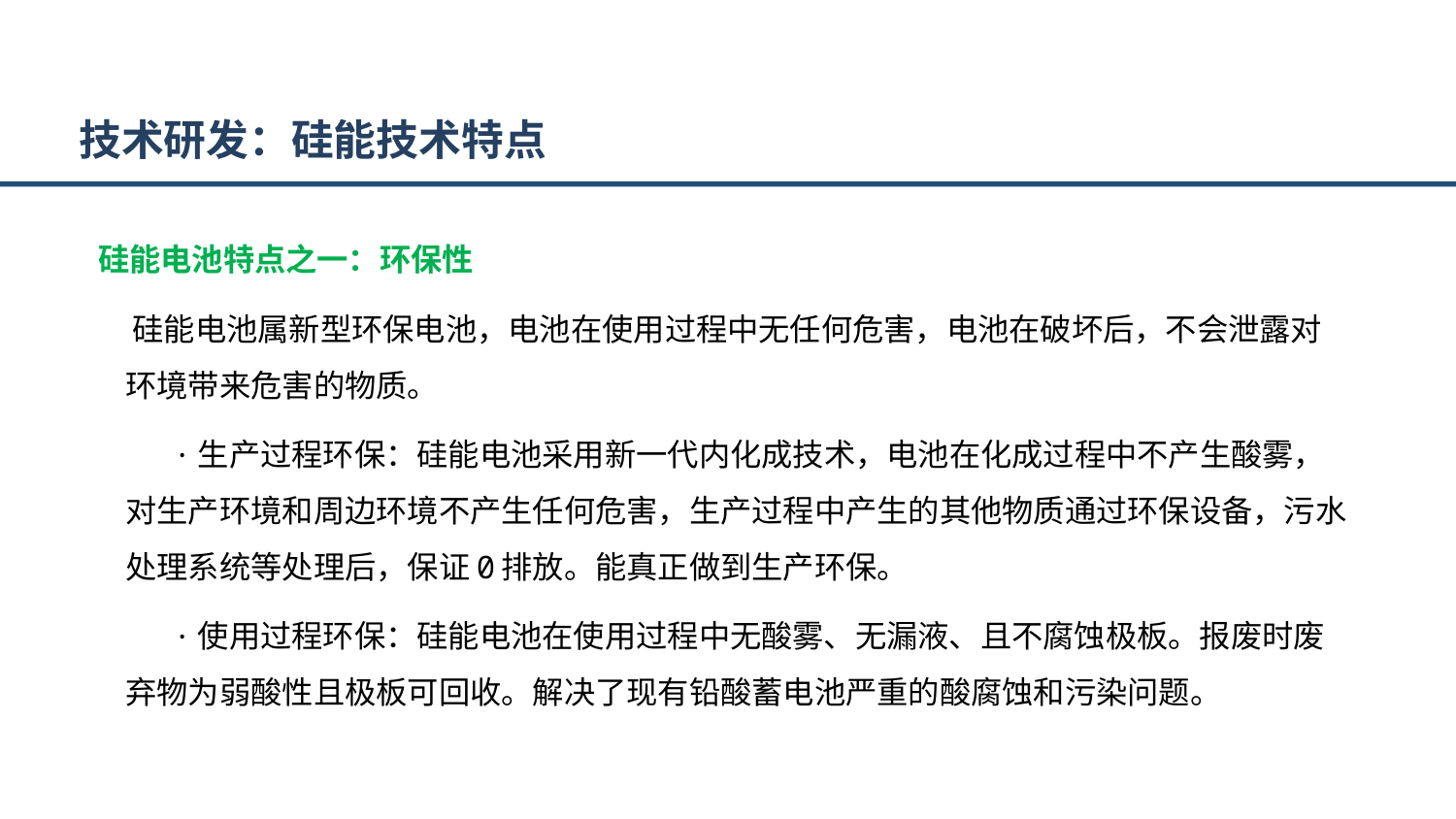

技术研发：硅能技术特点

硅能电池特点之一：环保性
    硅能电池属新型环保电池，电池在使用过程中无任何危害，电池在破坏后，不会泄露对环境带来危害的物质。
    ·生产过程环保：硅能电池采用新一代内化成技术，电池在化成过程中不产生酸雾，对生产环境和周边环境不产生任何危害，生产过程中产生的其他物质通过环保设备，污水处理系统等处理后，保证0排放。能真正做到生产环保。
    ·使用过程环保：硅能电池在使用过程中无酸雾、无漏液、且不腐蚀极板。报废时废弃物为弱酸性且极板可回收。解决了现有铅酸蓄电池严重的酸腐蚀和污染问题。